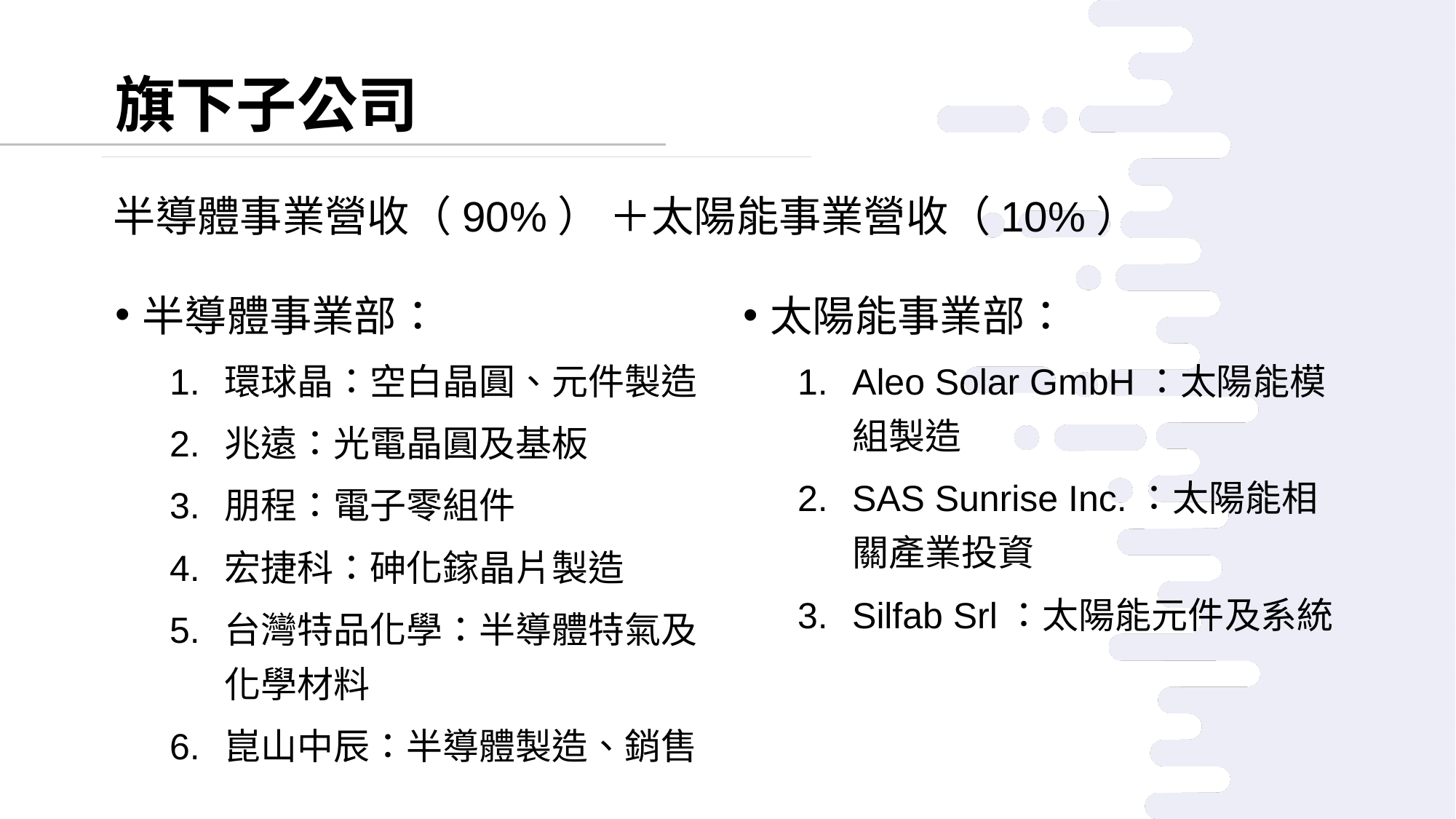

旗下子公司
半導體事業營收（90%） ＋太陽能事業營收（10%）
半導體事業部：
環球晶：空白晶圓、元件製造
兆遠：光電晶圓及基板
朋程：電子零組件
宏捷科：砷化鎵晶片製造
台灣特品化學：半導體特氣及化學材料
崑山中辰：半導體製造、銷售
太陽能事業部：
Aleo Solar GmbH：太陽能模組製造
SAS Sunrise Inc.：太陽能相關產業投資
Silfab Srl：太陽能元件及系統